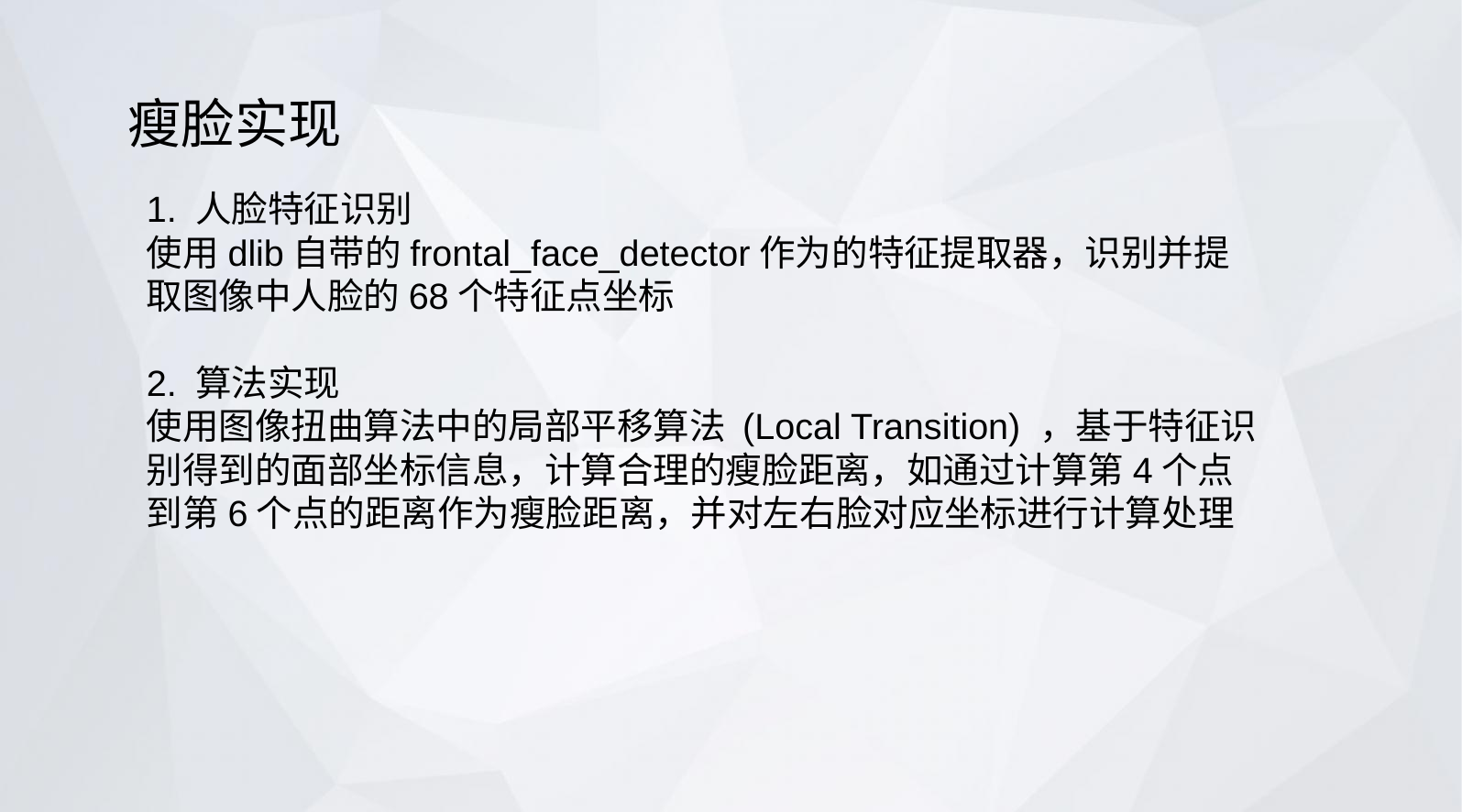

瘦脸实现
1. 人脸特征识别
使用dlib自带的frontal_face_detector作为的特征提取器，识别并提取图像中人脸的68个特征点坐标

2. 算法实现
使用图像扭曲算法中的局部平移算法 (Local Transition) ，基于特征识别得到的面部坐标信息，计算合理的瘦脸距离，如通过计算第4个点到第6个点的距离作为瘦脸距离，并对左右脸对应坐标进行计算处理